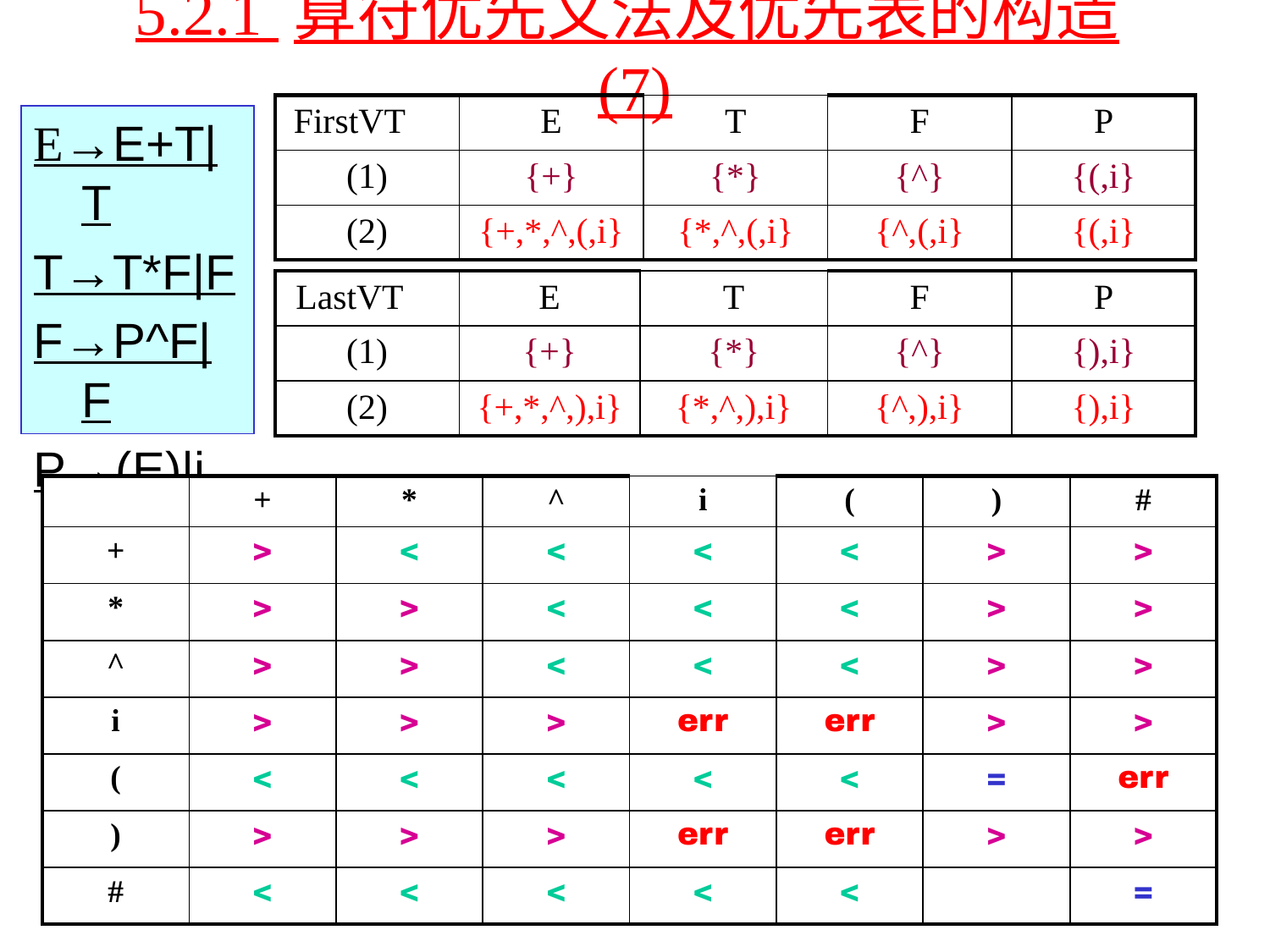

5.2.1 算符优先文法及优先表的构造(7)
| FirstVT | E | T | F | P |
| --- | --- | --- | --- | --- |
| (1) | {+} | {\*} | {^} | {(,i} |
| (2) | {+,\*,^,(,i} | {\*,^,(,i} | {^,(,i} | {(,i} |
E→E+T|T
T→T*F|F
F→P^F|F
P→(E)|i
| LastVT | E | T | F | P |
| --- | --- | --- | --- | --- |
| (1) | {+} | {\*} | {^} | {),i} |
| (2) | {+,\*,^,),i} | {\*,^,),i} | {^,),i} | {),i} |
|  | + | \* | ^ | i | ( | ) | # |
| --- | --- | --- | --- | --- | --- | --- | --- |
| + | > | < | < | < | < | > | > |
| \* | > | > | < | < | < | > | > |
| ^ | > | > | < | < | < | > | > |
| i | > | > | > | err | err | > | > |
| ( | < | < | < | < | < | = | err |
| ) | > | > | > | err | err | > | > |
| # | < | < | < | < | < |  | = |